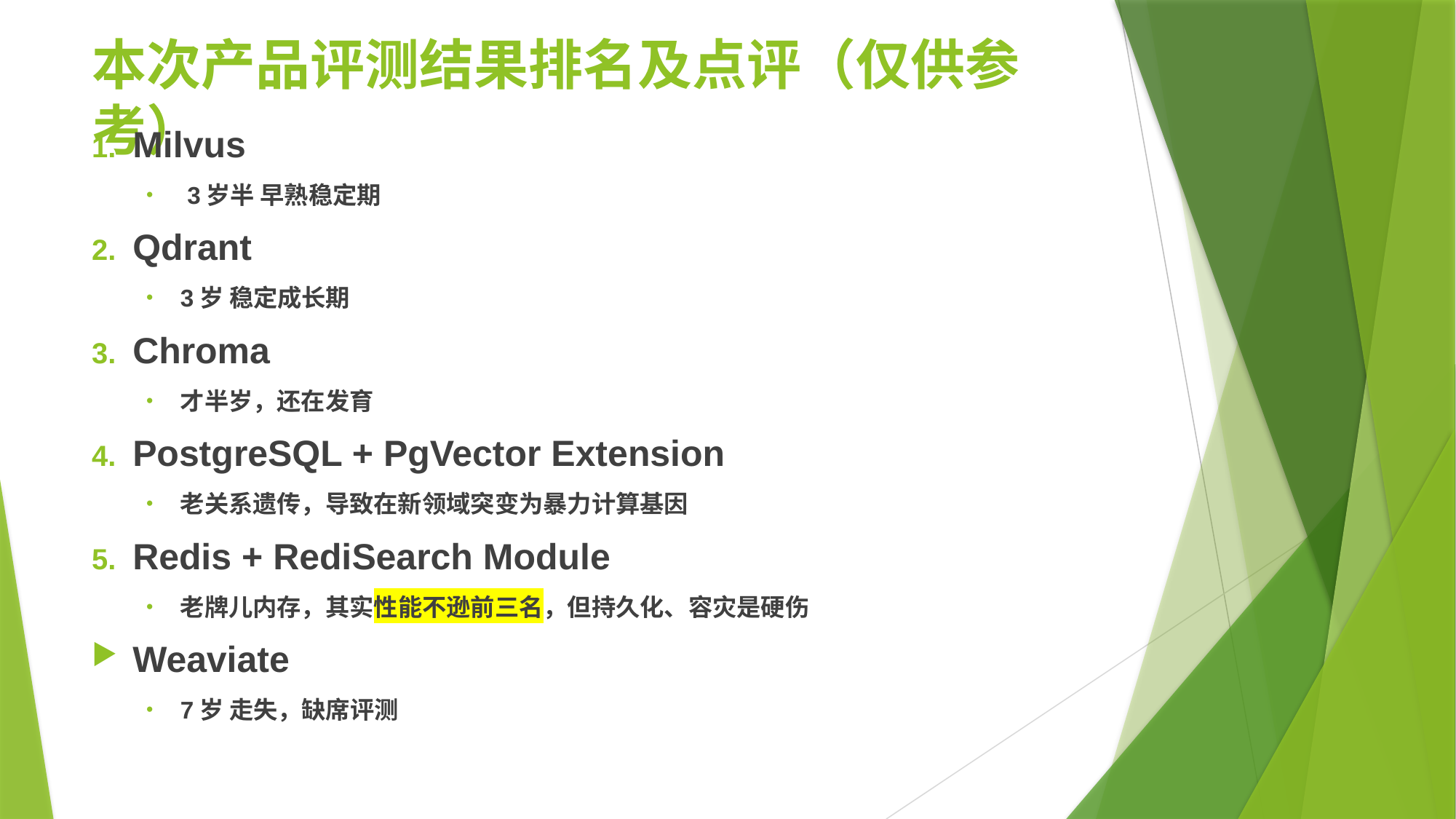

# 本次产品评测结果排名及点评（仅供参考）
Milvus
 3岁半 早熟稳定期
Qdrant
3岁 稳定成长期
Chroma
才半岁，还在发育
PostgreSQL + PgVector Extension
老关系遗传，导致在新领域突变为暴力计算基因
Redis + RediSearch Module
老牌儿内存，其实性能不逊前三名，但持久化、容灾是硬伤
Weaviate
7岁 走失，缺席评测